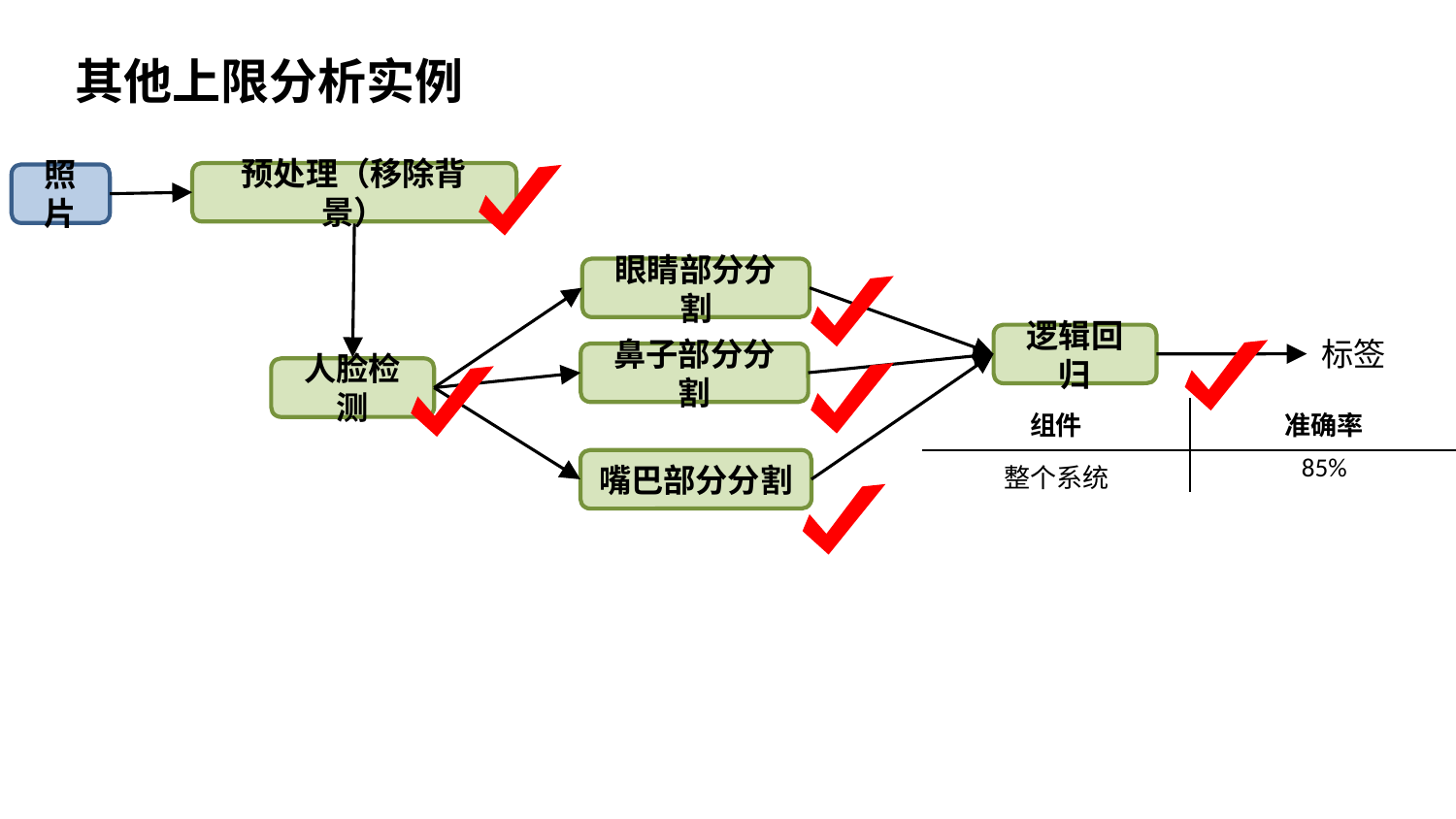

其他上限分析实例

预处理（移除背景）
照片
眼睛部分分割

逻辑回归
标签

鼻子部分分割

人脸检测

| 组件 | 准确率 |
| --- | --- |
| 整个系统 | 85% |
| Preprocess (remove background) | 85.1% |
| Face detection | 91% |
| Eyes segmentation | 95% |
| Nose segmentation | 96% |
| Mouth segmentation | 97% |
| Logistic regression | 100% |
嘴巴部分分割